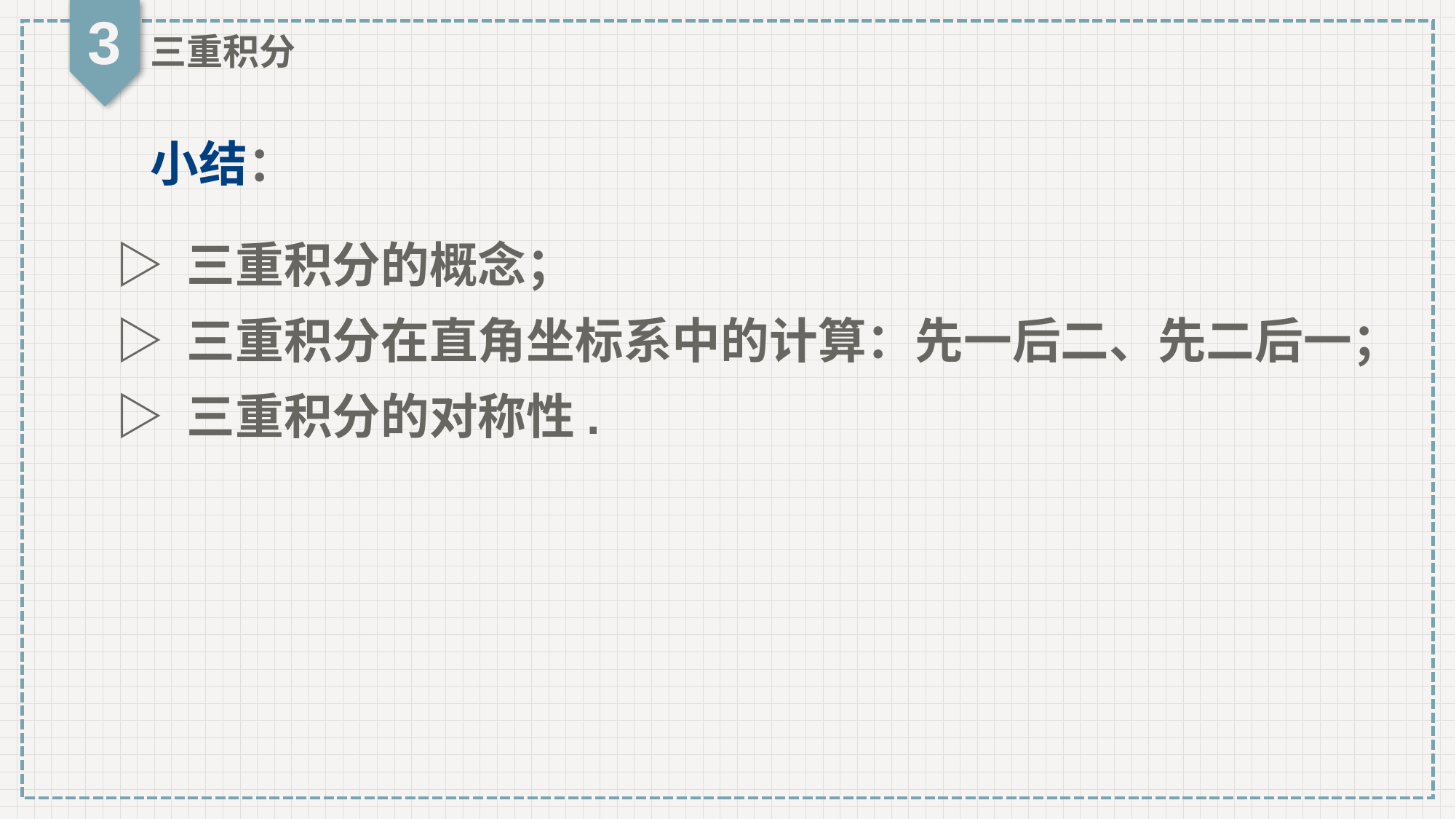

3
三重积分
小结：
▷ 三重积分的概念；
▷ 三重积分在直角坐标系中的计算：先一后二、先二后一；
▷ 三重积分的对称性.